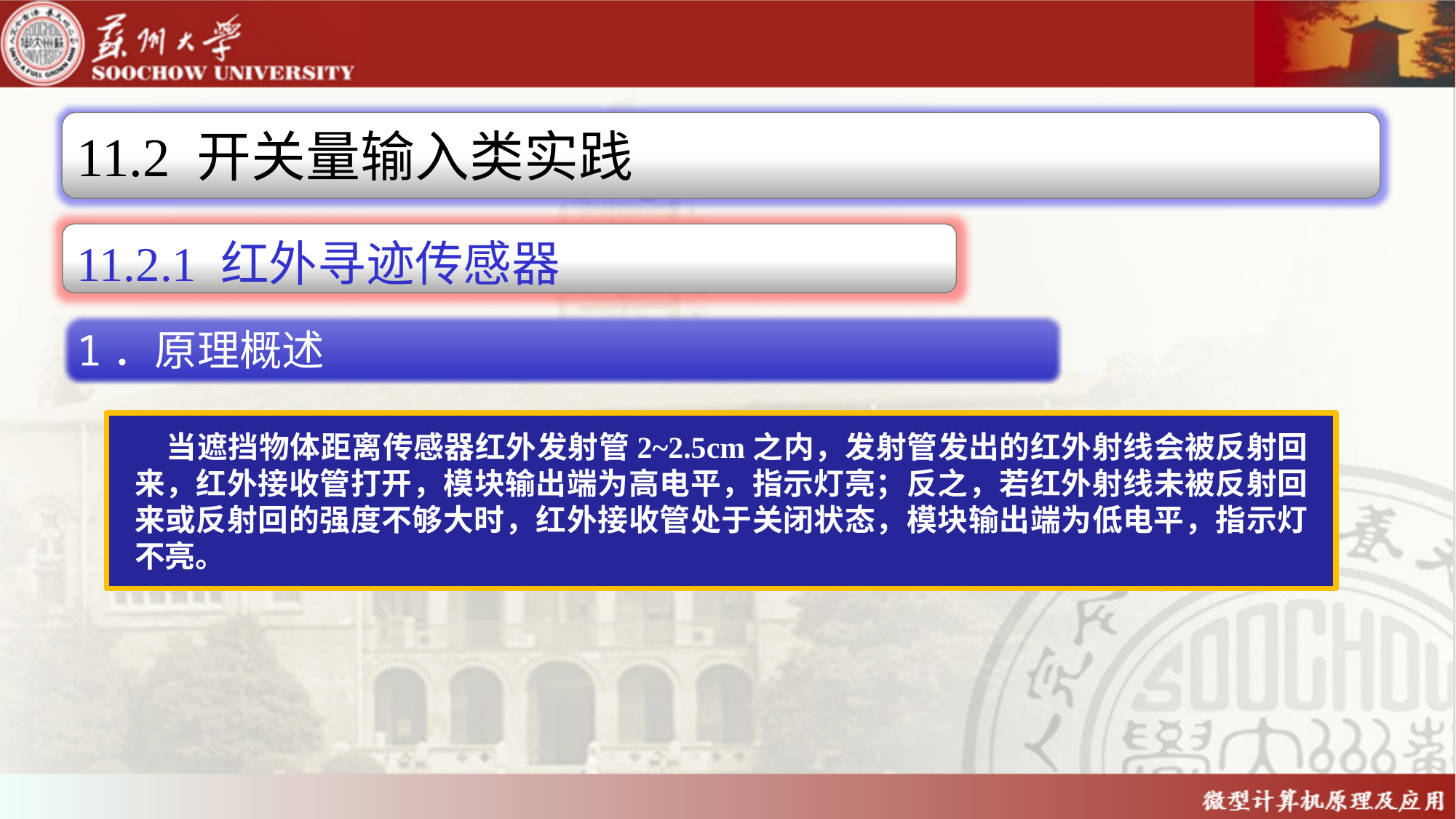

11.2 开关量输入类实践
11.2.1 红外寻迹传感器
1．原理概述
当遮挡物体距离传感器红外发射管2~2.5cm之内，发射管发出的红外射线会被反射回来，红外接收管打开，模块输出端为高电平，指示灯亮；反之，若红外射线未被反射回来或反射回的强度不够大时，红外接收管处于关闭状态，模块输出端为低电平，指示灯不亮。